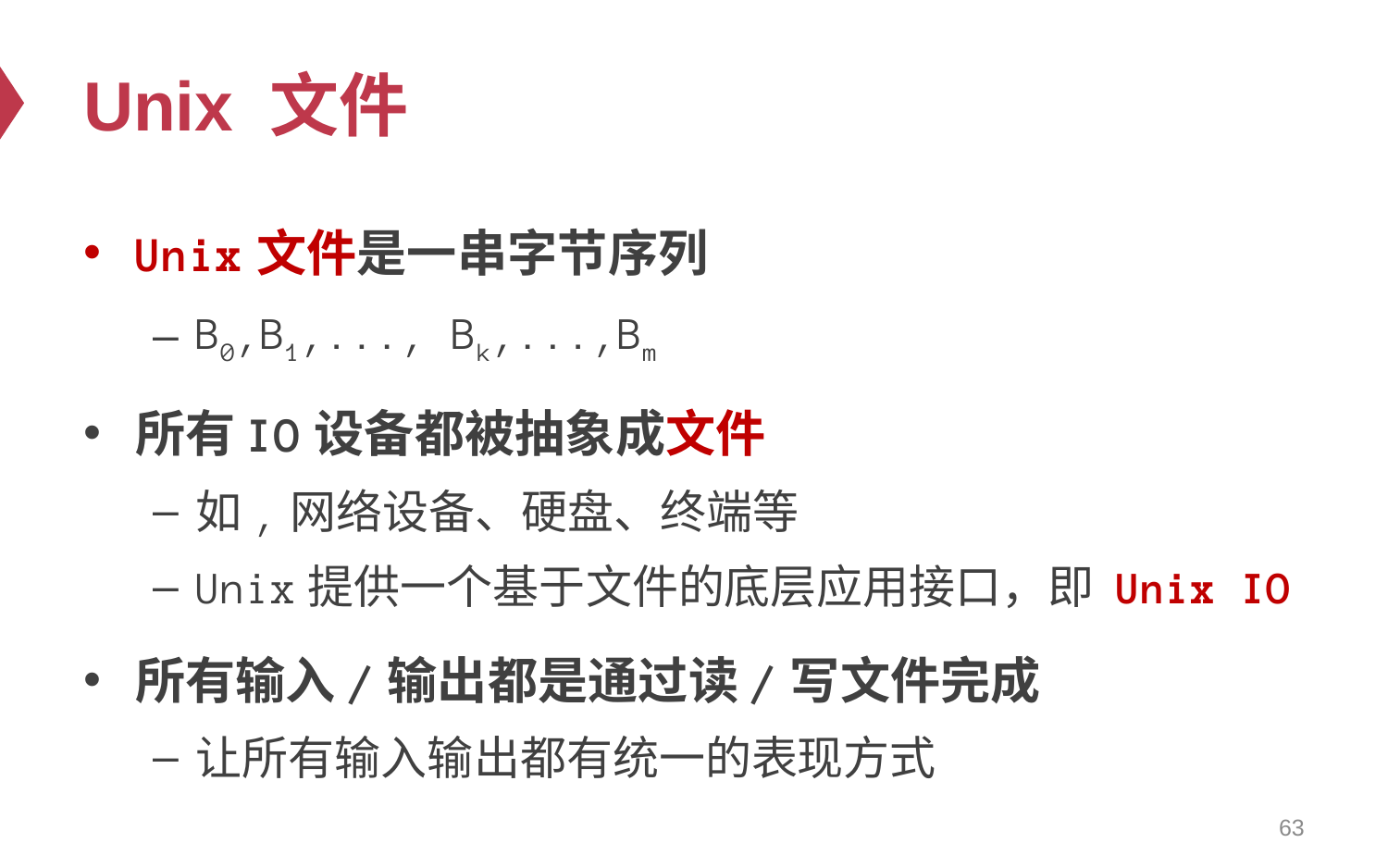

# Unix 文件
Unix文件是一串字节序列
B0,B1,..., Bk,...,Bm
所有IO设备都被抽象成文件
如,网络设备、硬盘、终端等
Unix提供一个基于文件的底层应用接口，即 Unix IO
所有输入/输出都是通过读/写文件完成
让所有输入输出都有统一的表现方式
63